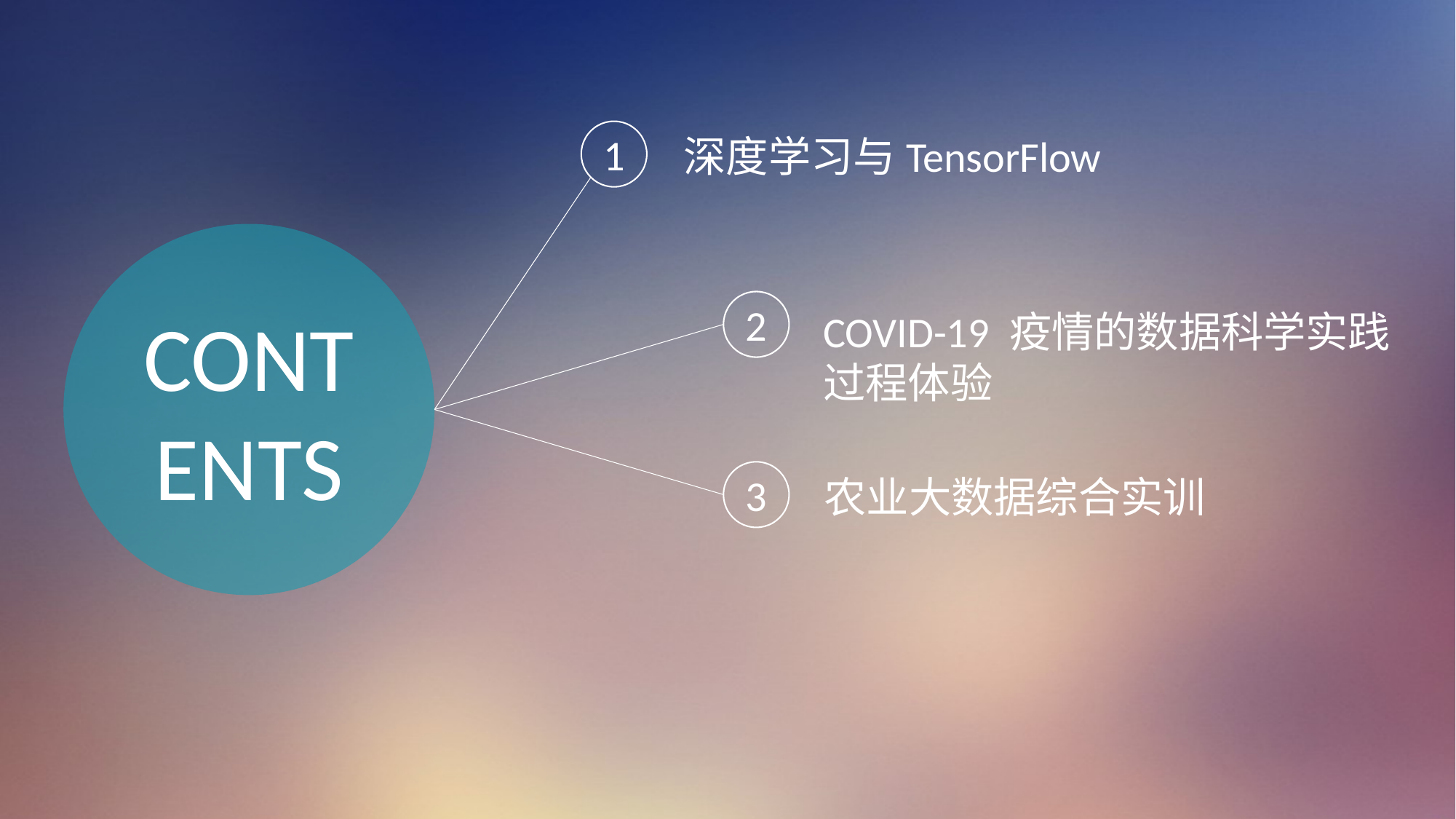

1
深度学习与TensorFlow
CONTENTS
2
COVID-19 疫情的数据科学实践过程体验
3
农业大数据综合实训